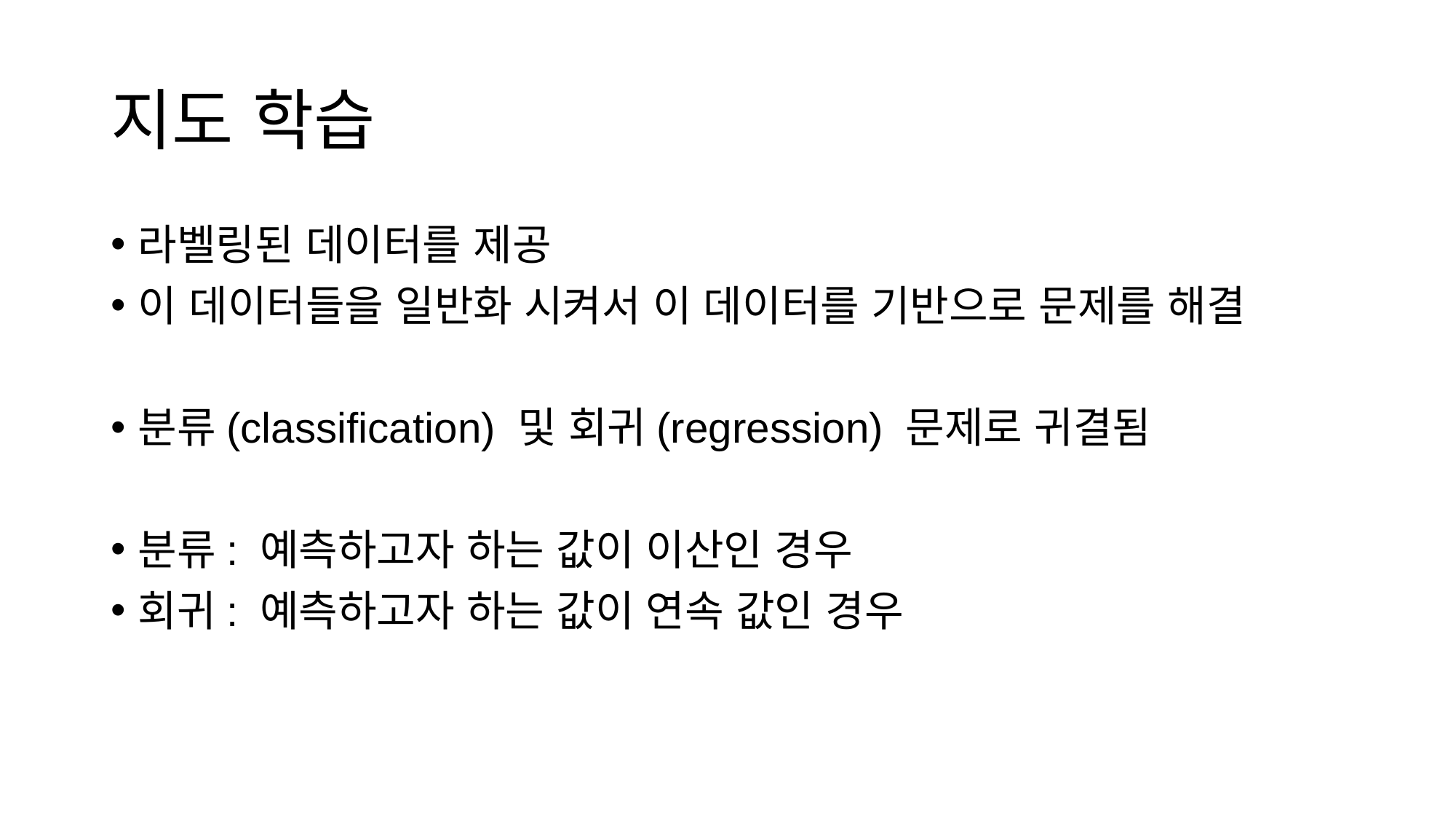

# 지도 학습
라벨링된 데이터를 제공
이 데이터들을 일반화 시켜서 이 데이터를 기반으로 문제를 해결

분류(classification) 및 회귀(regression) 문제로 귀결됨

분류: 예측하고자 하는 값이 이산인 경우
회귀: 예측하고자 하는 값이 연속 값인 경우